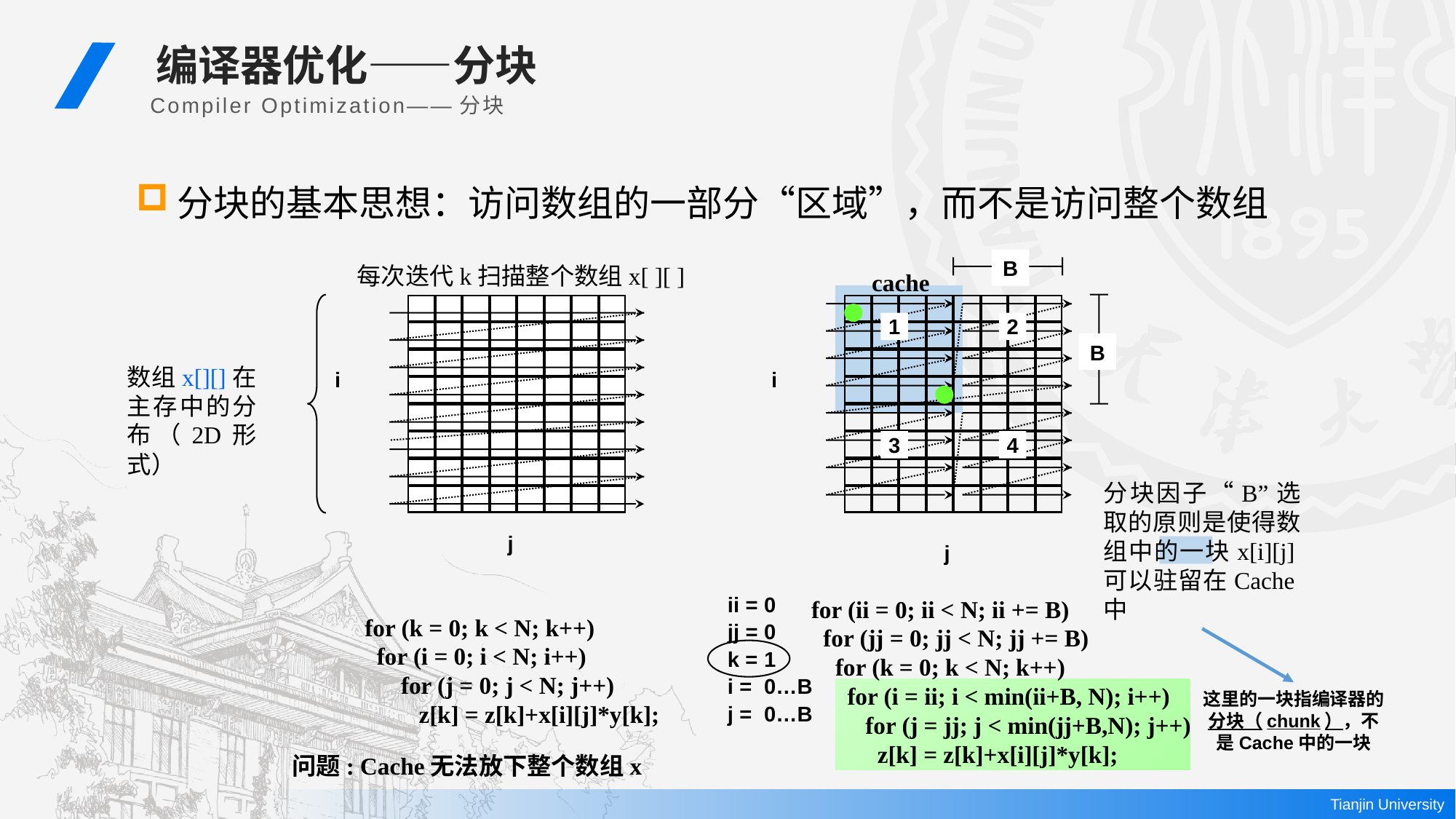

编译器优化——分块
  Compiler Optimization——分块
分块的基本思想：访问数组的一部分“区域”，而不是访问整个数组

B
每次迭代k扫描整个数组x[ ][ ]
cache

B

1
2

数组x[][]在主存中的分布（2D形式）

i
i

3
4

分块因子“B”选取的原则是使得数组中的一块x[i][j]可以驻留在Cache中

j
j

ii =
0
for (ii = 0; ii < N; ii += B)
  for (jj = 0; jj < N; jj += B)
    for (k = 0; k < N; k++)
      for (i = ii; i < min(ii+B, N); i++)
         for (j = jj; j < min(jj+B,N); j++)
           z[k] = z[k]+x[i][j]*y[k];
for (k = 0; k < N; k++)
  for (i = 0; i < N; i++)
      for (j = 0; j < N; j++)
         z[k] = z[k]+x[i][j]*y[k];
jj =
0

k =
1
i =
0…B

这里的一块指编译器的分块（chunk），不是Cache中的一块
j =
0…B
问题: Cache无法放下整个数组x